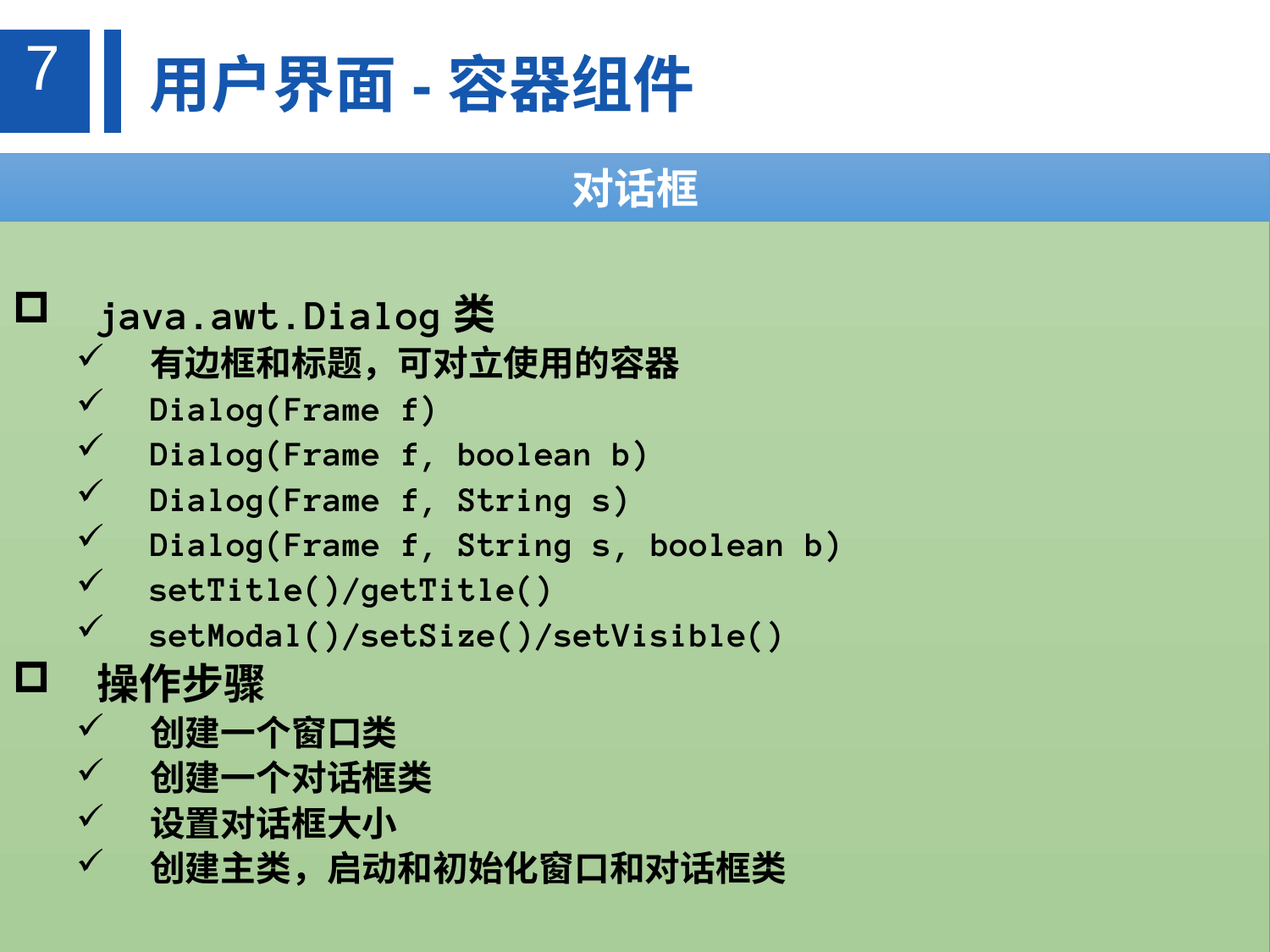

7
用户界面-容器组件
对话框
java.awt.Dialog类
有边框和标题，可对立使用的容器
Dialog(Frame f)
Dialog(Frame f, boolean b)
Dialog(Frame f, String s)
Dialog(Frame f, String s, boolean b)
setTitle()/getTitle()
setModal()/setSize()/setVisible()
操作步骤
创建一个窗口类
创建一个对话框类
设置对话框大小
创建主类，启动和初始化窗口和对话框类